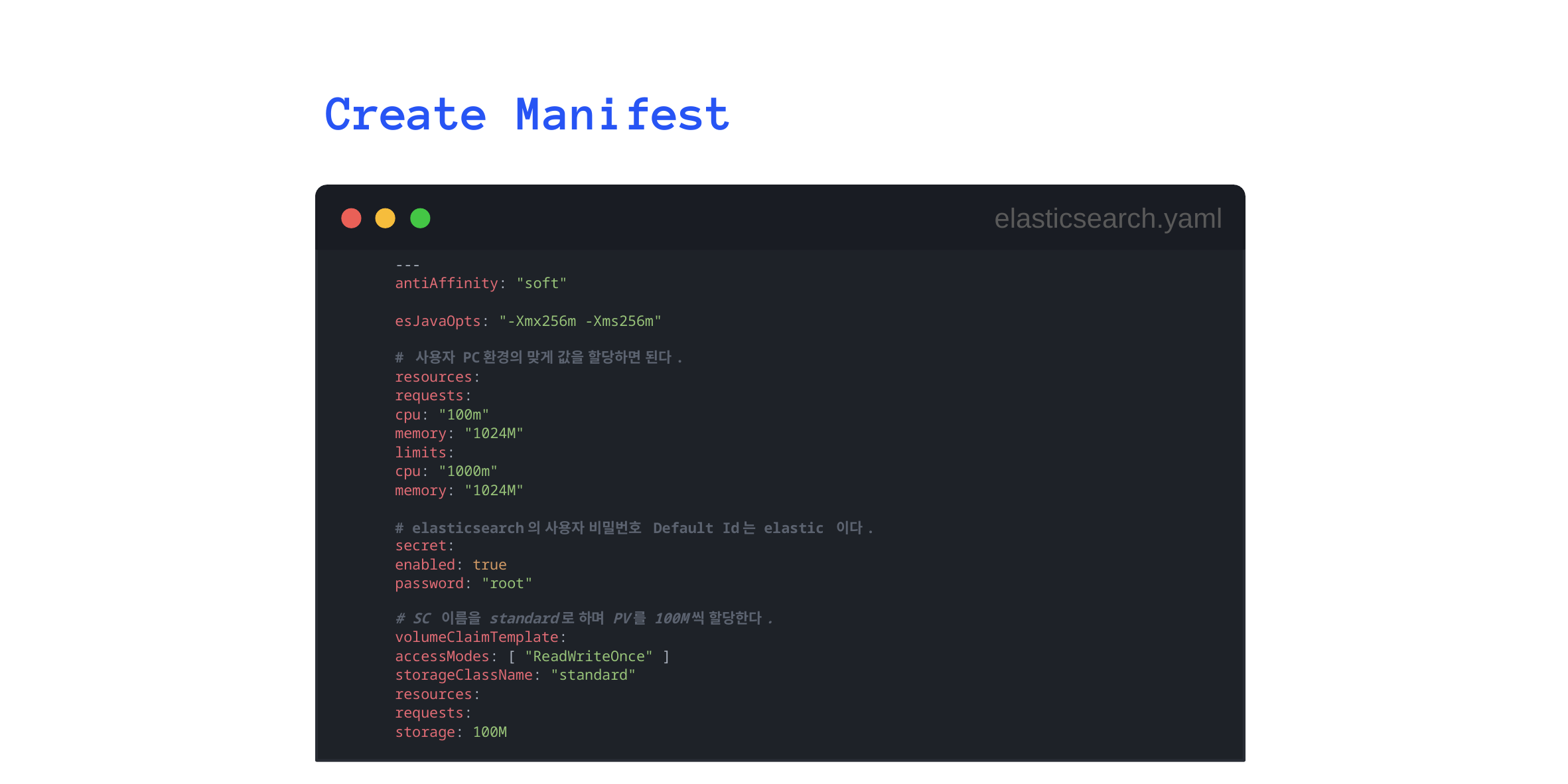

Create Manifest

elasticsearch.yaml
---
antiAffinity: "soft"

esJavaOpts: "-Xmx256m -Xms256m"
# 사용자 PC환경의 맞게 값을 할당하면 된다.
resources:
requests:
cpu: "100m"
memory: "1024M"
limits:
cpu: "1000m"
memory: "1024M"

# elasticsearch의 사용자 비밀번호  Default Id는 elastic 이다. secret:
enabled: true
password: "root"
# SC 이름을 standard로 하며 PV를 100M씩 할당한다.
volumeClaimTemplate:
accessModes: [ "ReadWriteOnce" ]
storageClassName: "standard"
resources:
requests:
storage: 100M